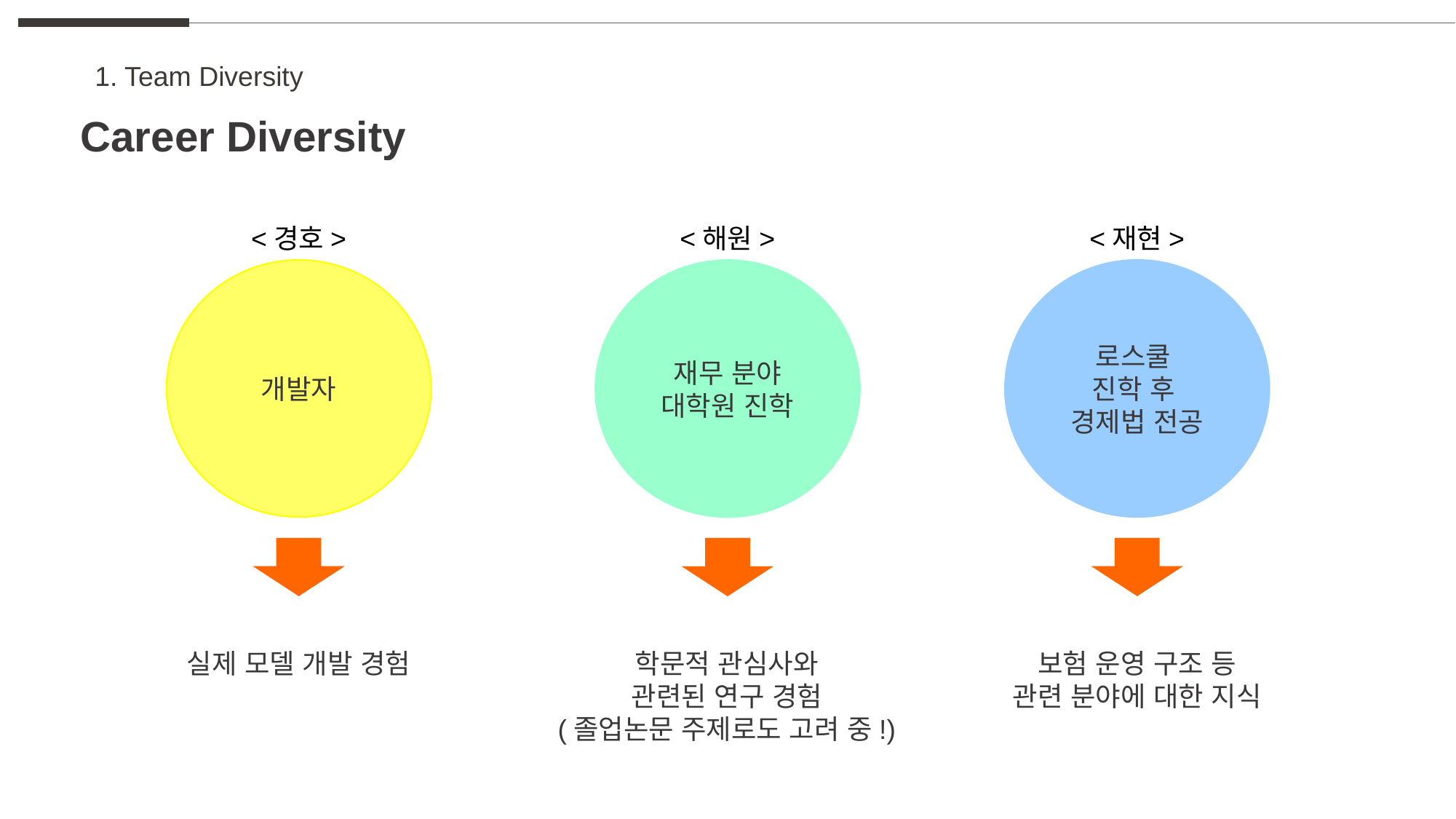

1. Team Diversity
Career Diversity
<경호>
개발자

실제 모델 개발 경험
<재현>
로스쿨
진학 후
경제법 전공

보험 운영 구조 등
관련 분야에 대한 지식
<해원>
재무 분야
대학원 진학

학문적 관심사와
관련된 연구 경험
(졸업논문 주제로도 고려 중!)
C